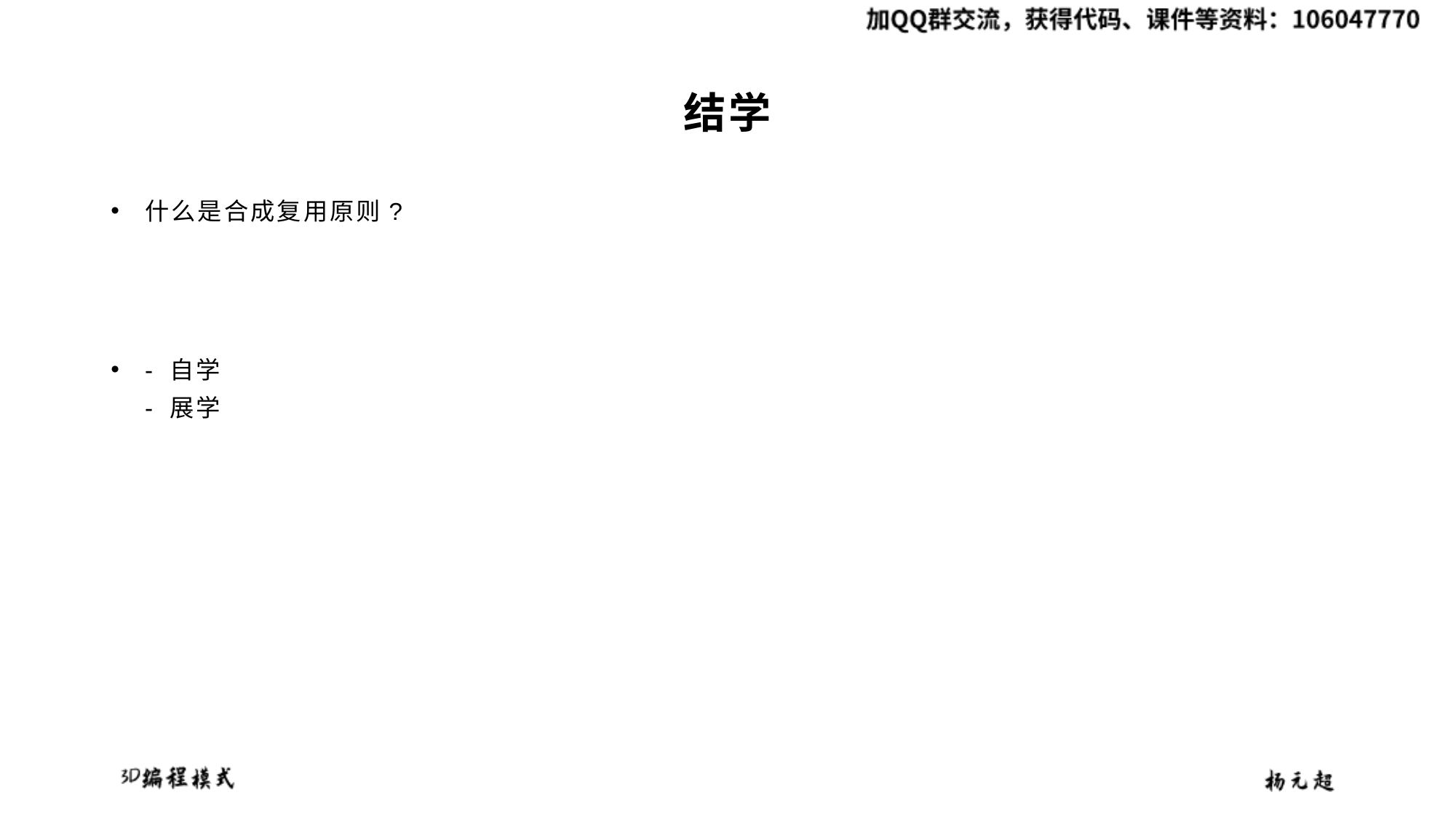

# 结学
什么是合成复用原则?

- 自学
- 展学